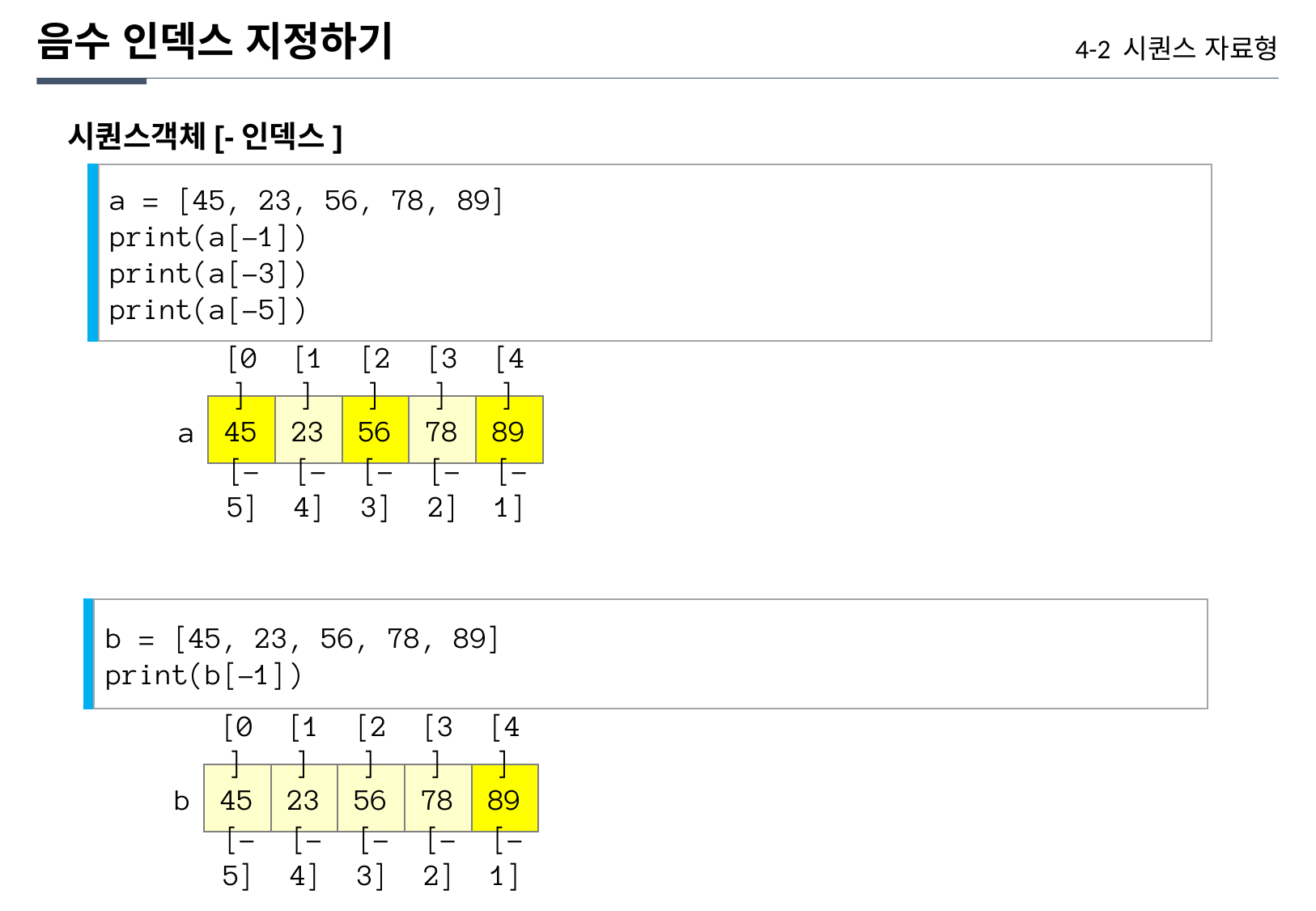

음수 인덱스 지정하기
4-2 시퀀스 자료형
시퀀스객체[-인덱스]

a = [45, 23, 56, 78, 89]
print(a[-1])
print(a[-3])
print(a[-5])
[0]
[1]
[2]
[3]
[4]
45
23
56
78
89
a
[-5]
[-4]
[-3]
[-2]
[-1]

b = [45, 23, 56, 78, 89]
print(b[-1])
[0]
[1]
[2]
[3]
[4]
45
23
56
78
89
b
[-5]
[-4]
[-3]
[-2]
[-1]